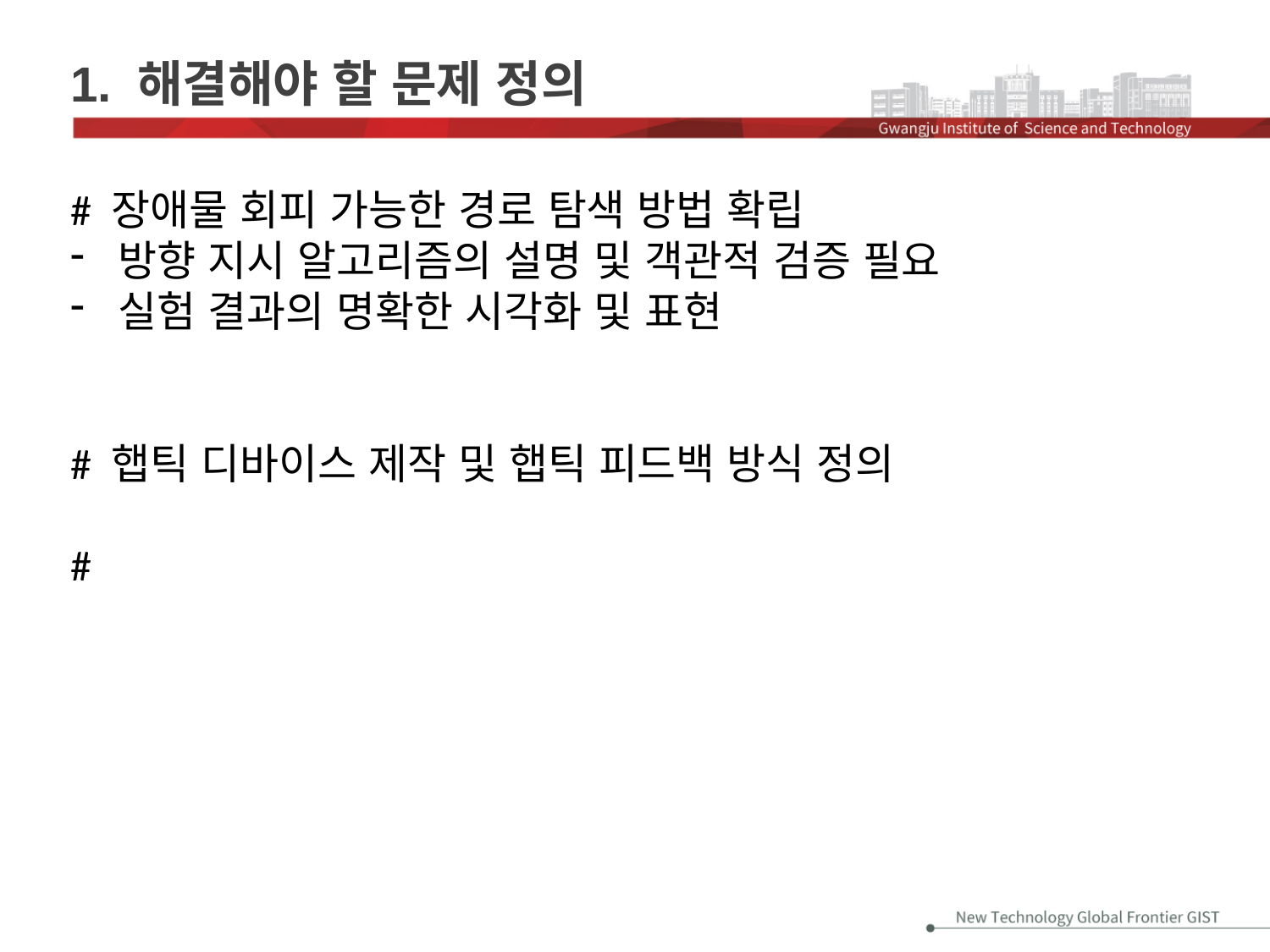

# 1. 해결해야 할 문제 정의
# 장애물 회피 가능한 경로 탐색 방법 확립
방향 지시 알고리즘의 설명 및 객관적 검증 필요
실험 결과의 명확한 시각화 및 표현

# 햅틱 디바이스 제작 및 햅틱 피드백 방식 정의

#